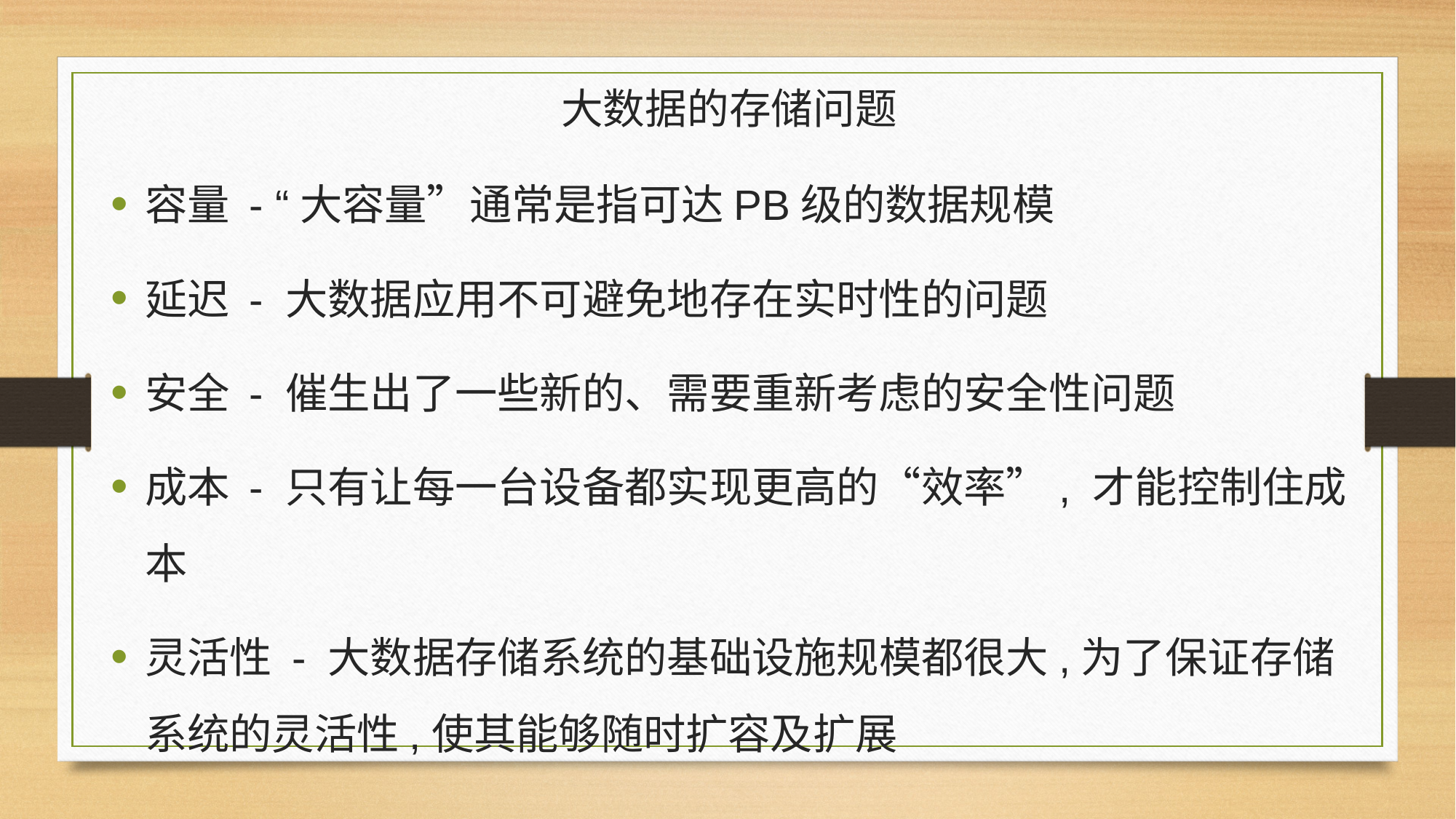

# 大数据的存储问题
容量 - “大容量”通常是指可达PB级的数据规模
延迟 - 大数据应用不可避免地存在实时性的问题
安全 - 催生出了一些新的、需要重新考虑的安全性问题
成本 - 只有让每一台设备都实现更高的“效率”, 才能控制住成本
灵活性 - 大数据存储系统的基础设施规模都很大,为了保证存储系统的灵活性,使其能够随时扩容及扩展